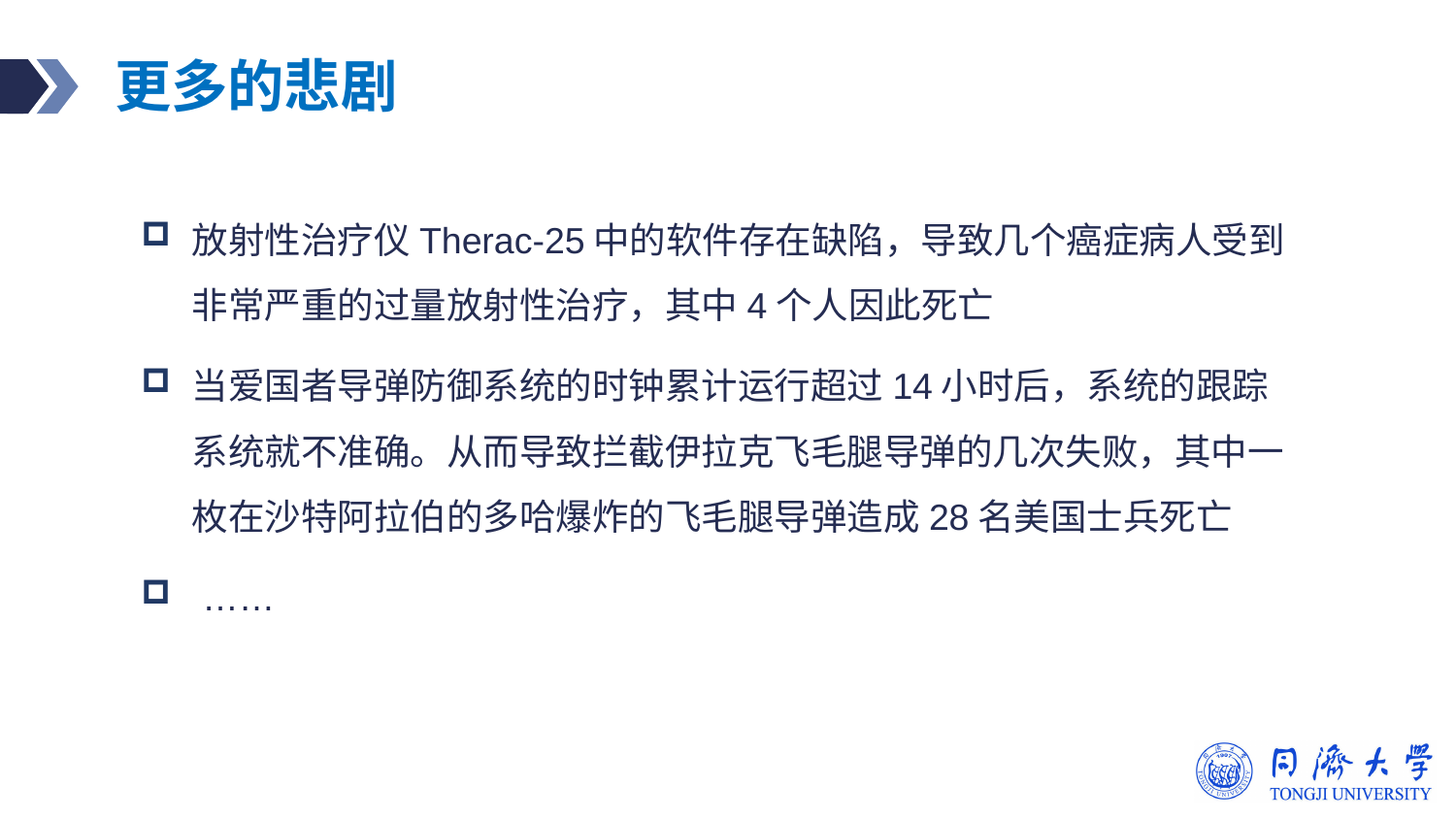

# 更多的悲剧
放射性治疗仪Therac-25中的软件存在缺陷，导致几个癌症病人受到非常严重的过量放射性治疗，其中4个人因此死亡
当爱国者导弹防御系统的时钟累计运行超过14小时后，系统的跟踪系统就不准确。从而导致拦截伊拉克飞毛腿导弹的几次失败，其中一枚在沙特阿拉伯的多哈爆炸的飞毛腿导弹造成28名美国士兵死亡
 ……